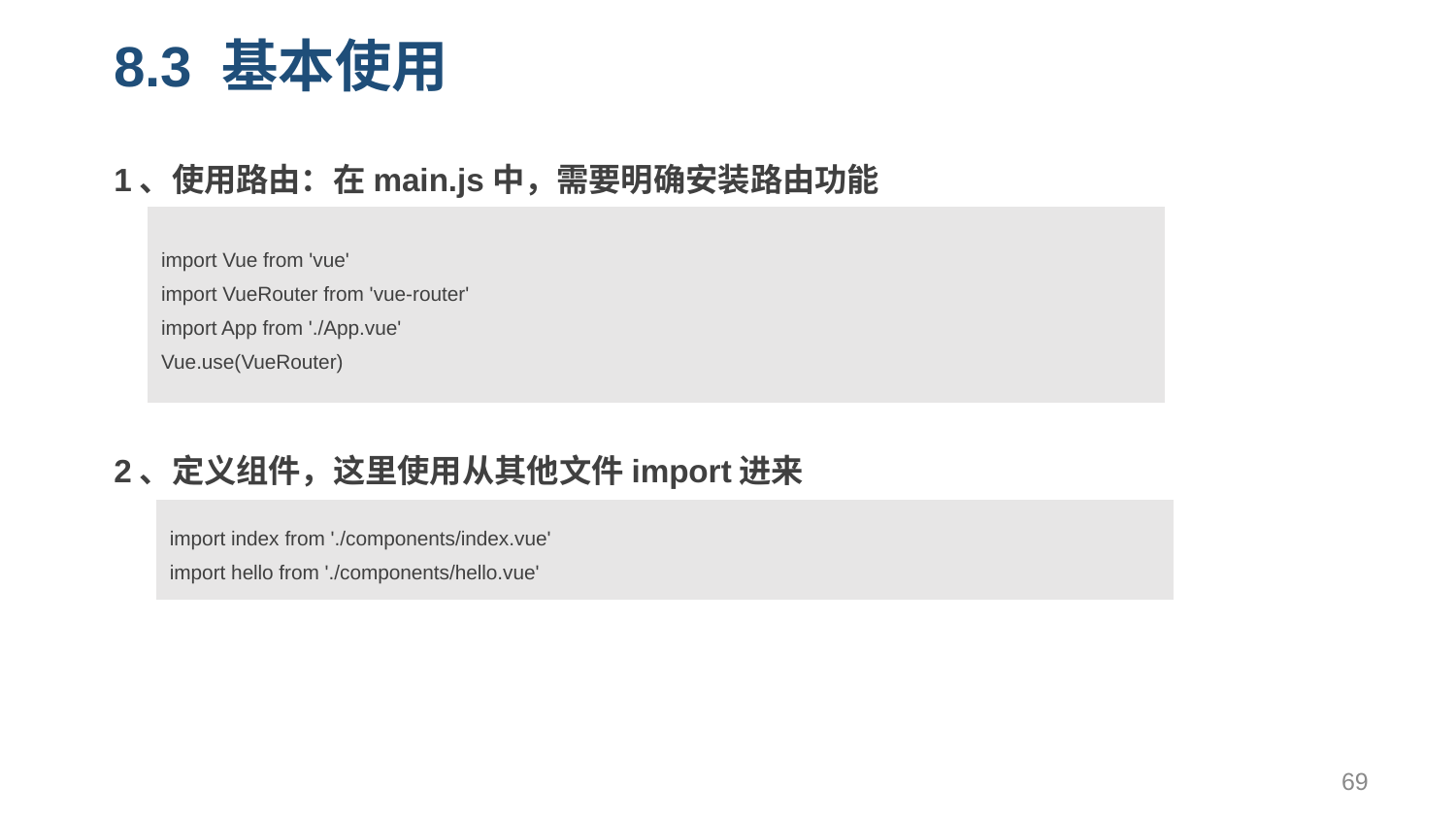

# 8.3 基本使用
1、使用路由：在main.js中，需要明确安装路由功能

2、定义组件，这里使用从其他文件import进来

| import Vue from 'vue' import VueRouter from 'vue-router' import App from './App.vue' Vue.use(VueRouter) |
| --- |
| import index from './components/index.vue' import hello from './components/hello.vue' |
| --- |
69